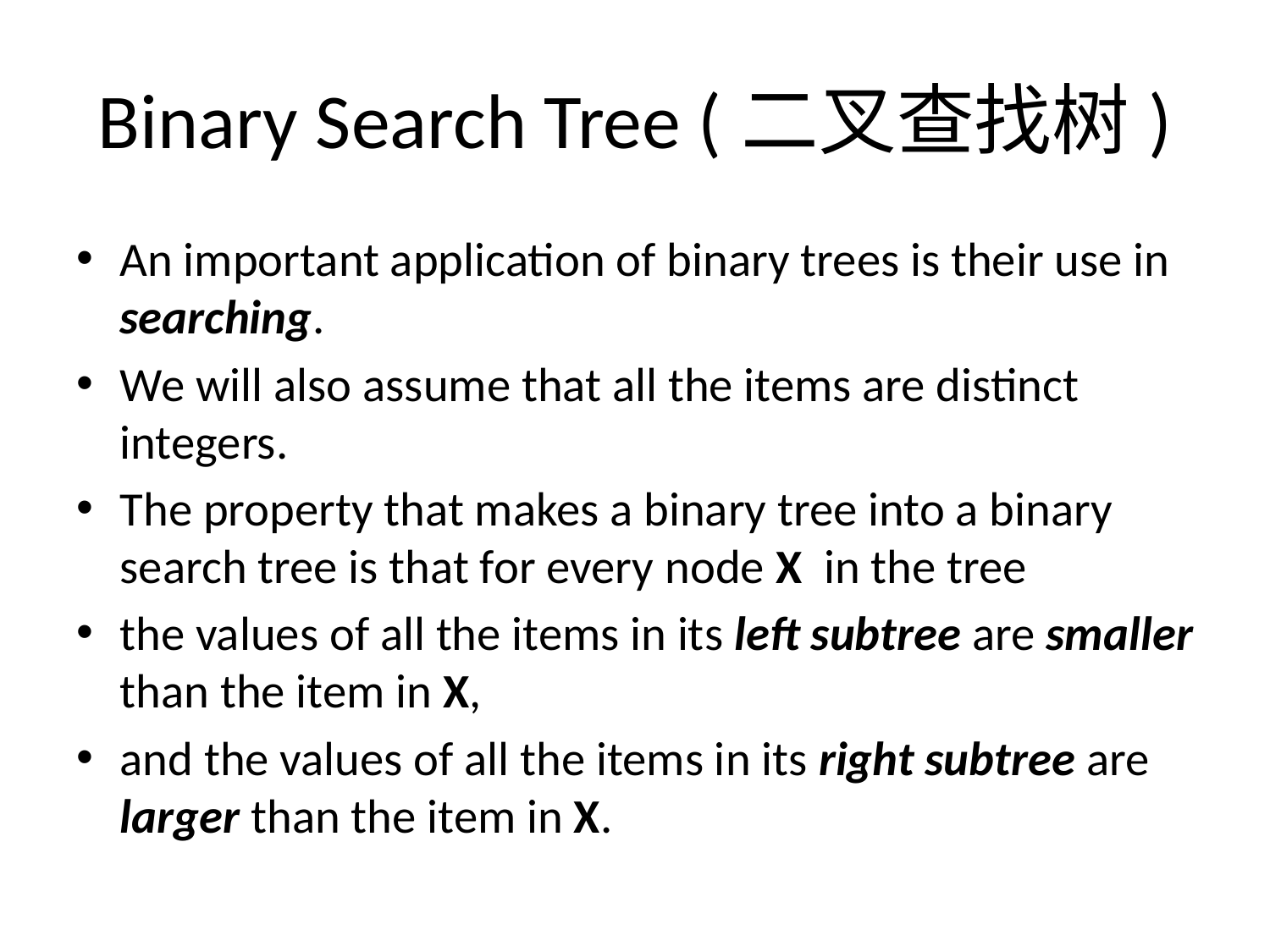

# Binary Search Tree (二叉查找树)
An important application of binary trees is their use in searching.
We will also assume that all the items are distinct integers.
The property that makes a binary tree into a binary search tree is that for every node X  in the tree
the values of all the items in its left subtree are smaller than the item in X,
and the values of all the items in its right subtree are larger than the item in X.